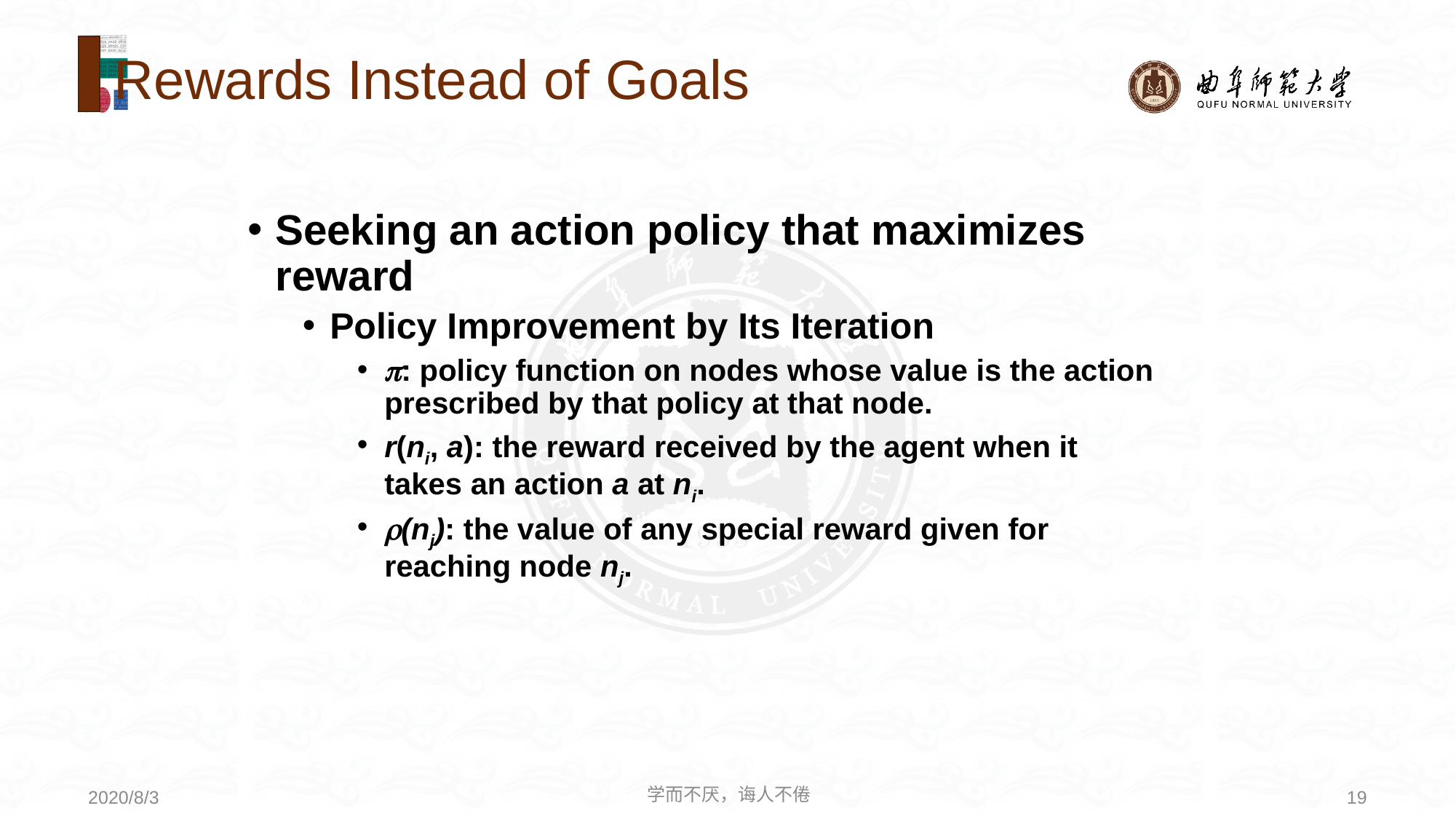

# Rewards Instead of Goals
Seeking an action policy that maximizes reward
Policy Improvement by Its Iteration
π: policy function on nodes whose value is the action prescribed by that policy at that node.
r(ni, a): the reward received by the agent when it takes an action a at ni.
ρ(nj): the value of any special reward given for reaching node nj.

学而不厌，诲人不倦
19
2020/8/3